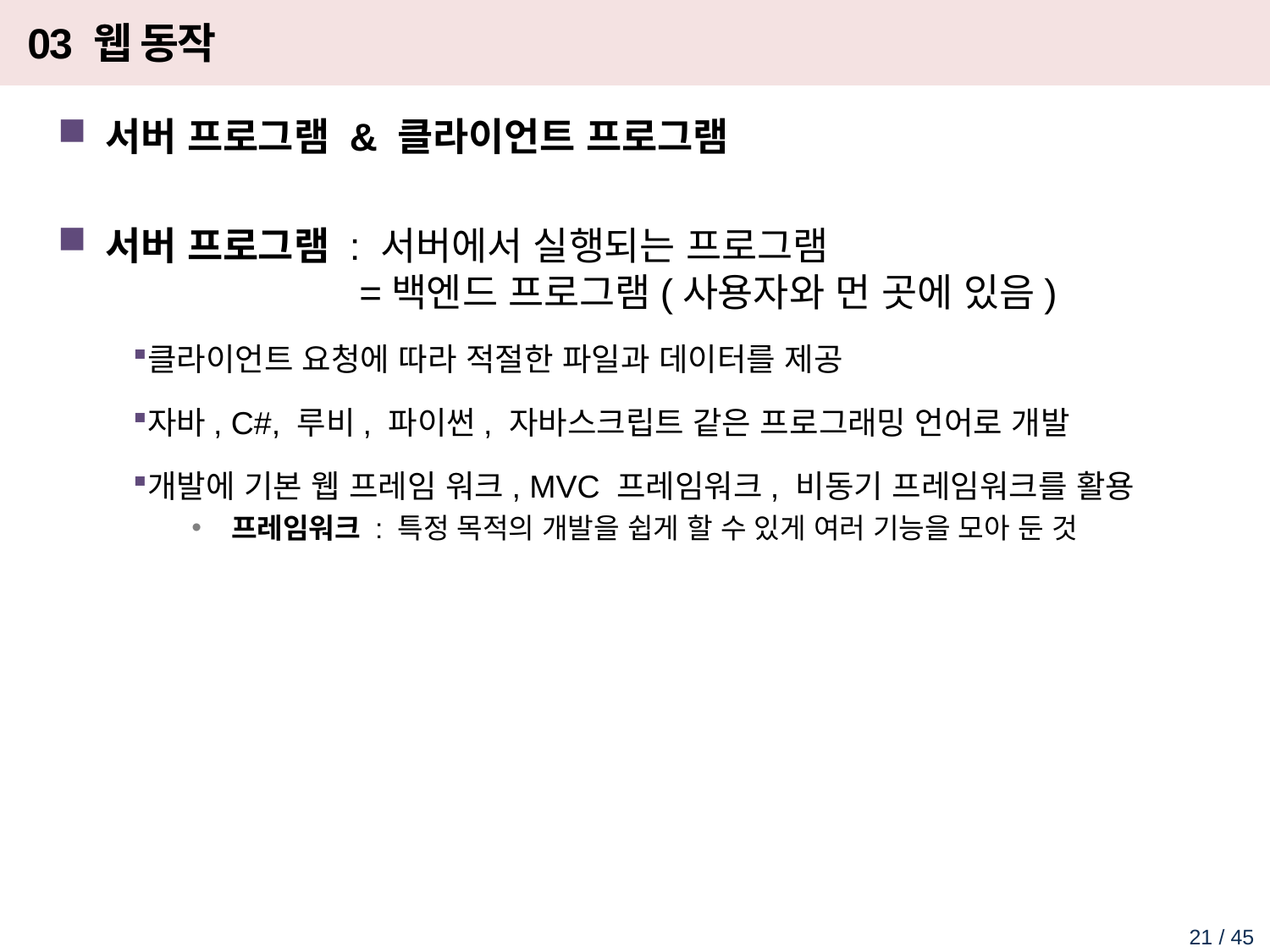

# 03 웹 동작
서버 프로그램 & 클라이언트 프로그램

서버 프로그램 : 서버에서 실행되는 프로그램
		=백엔드 프로그램(사용자와 먼 곳에 있음)
클라이언트 요청에 따라 적절한 파일과 데이터를 제공
자바, C#, 루비, 파이썬, 자바스크립트 같은 프로그래밍 언어로 개발
개발에 기본 웹 프레임 워크, MVC 프레임워크, 비동기 프레임워크를 활용
프레임워크 : 특정 목적의 개발을 쉽게 할 수 있게 여러 기능을 모아 둔 것